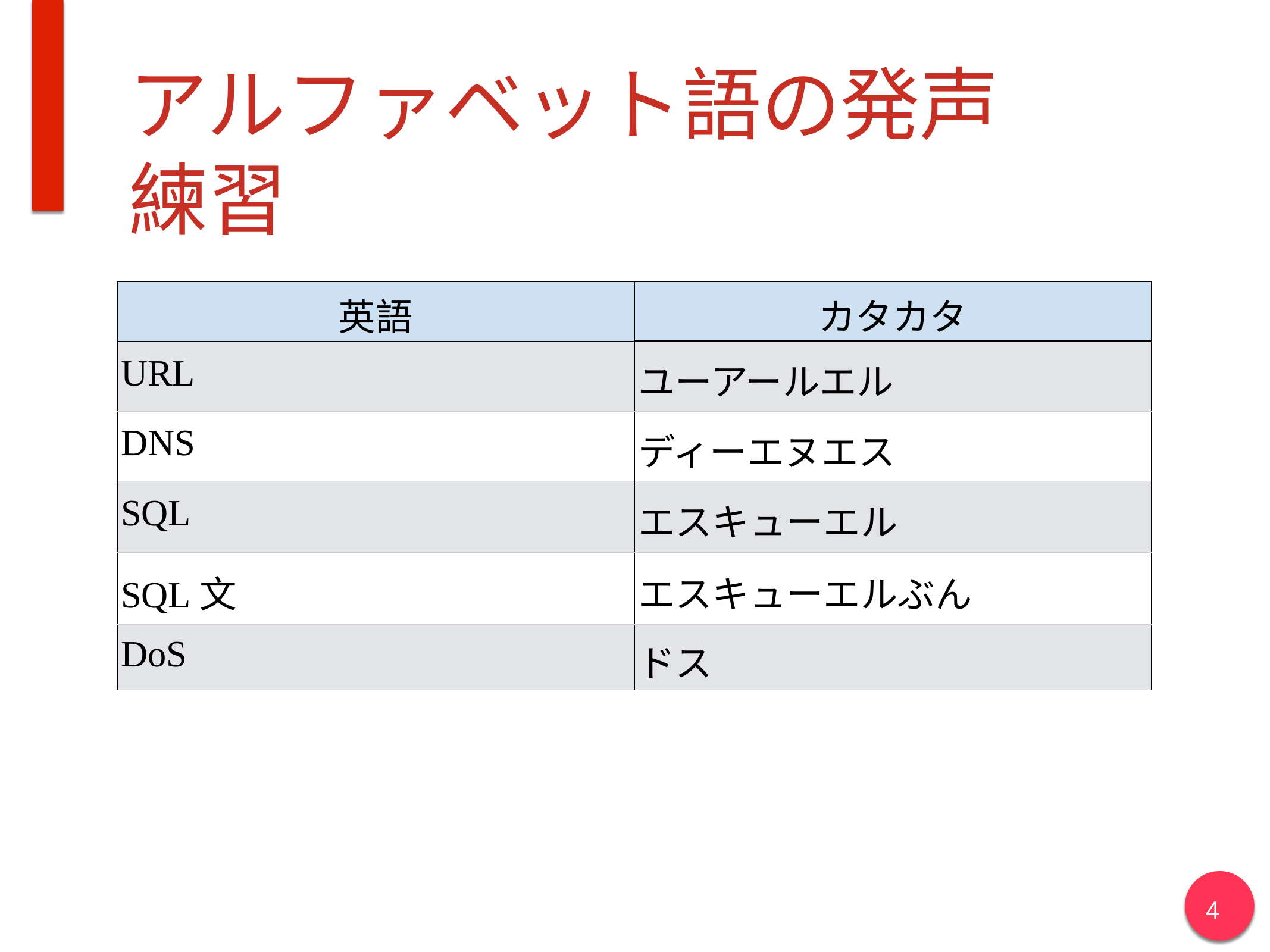

# アルファベット語の発声練習
| 英語 | カタカタ |
| --- | --- |
| URL | ユーアールエル |
| DNS | ディーエヌエス |
| SQL | エスキューエル |
| SQL文 | エスキューエルぶん |
| DoS | ドス |
4